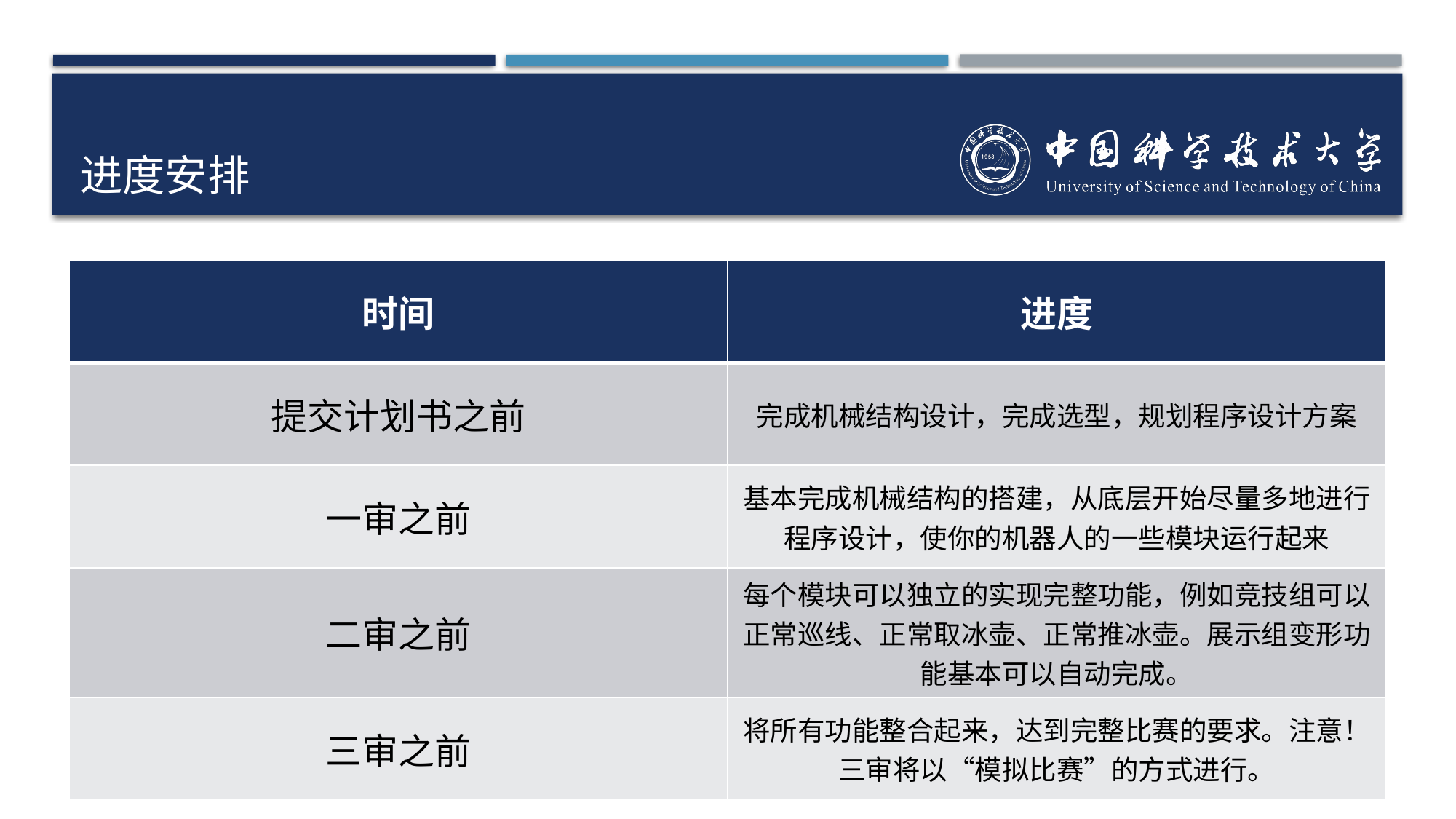

# 进度安排
| 时间 | 进度 |
| --- | --- |
| 提交计划书之前 | 完成机械结构设计，完成选型，规划程序设计方案 |
| 一审之前 | 基本完成机械结构的搭建，从底层开始尽量多地进行程序设计，使你的机器人的一些模块运行起来 |
| 二审之前 | 每个模块可以独立的实现完整功能，例如竞技组可以正常巡线、正常取冰壶、正常推冰壶。展示组变形功能基本可以自动完成。 |
| 三审之前 | 将所有功能整合起来，达到完整比赛的要求。注意！三审将以“模拟比赛”的方式进行。 |